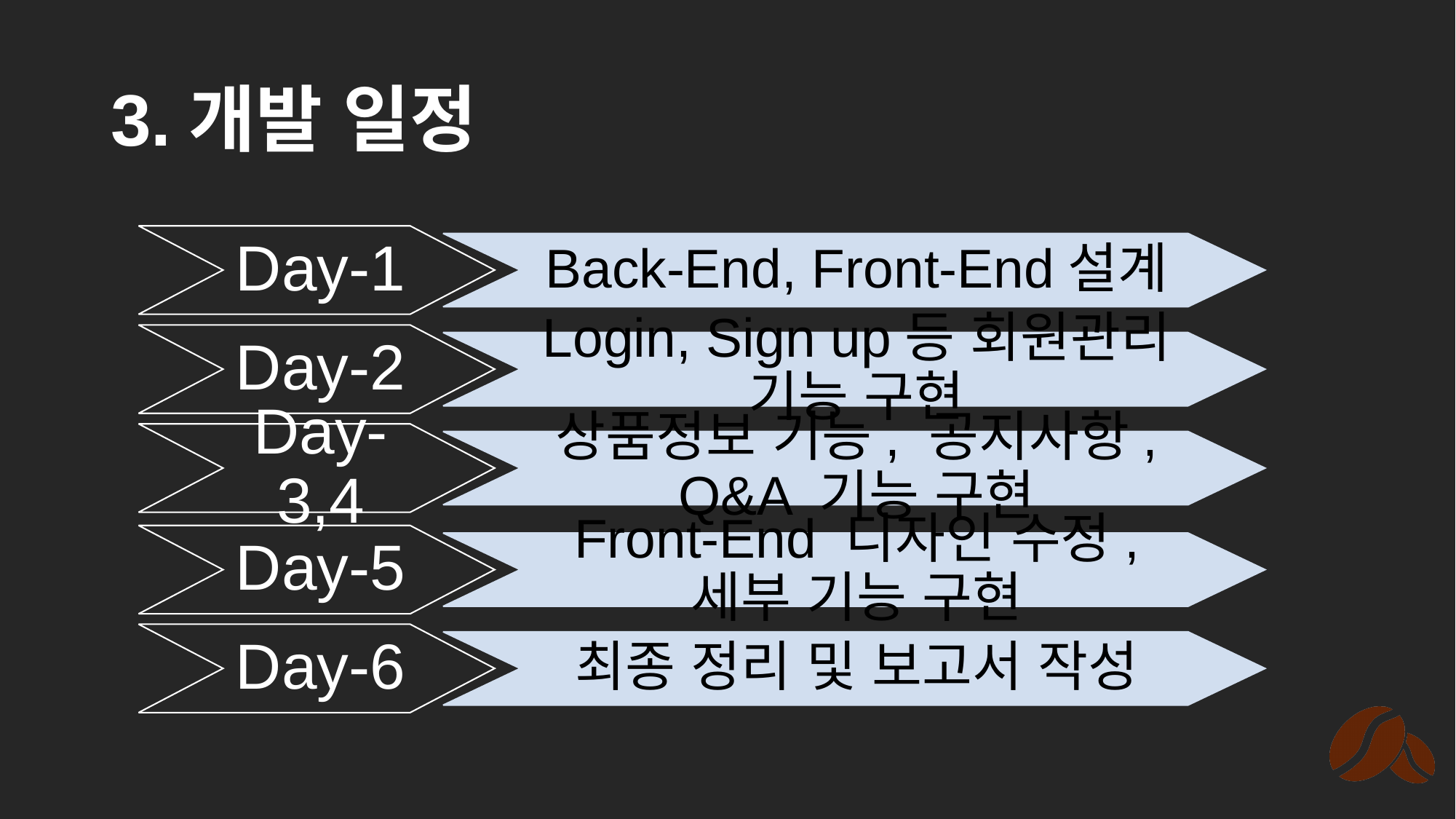

# 3.개발 일정
Day-1
Back-End, Front-End설계
Day-2
Login, Sign up등 회원관리 기능 구현
Day-3,4
상품정보 기능, 공지사항, Q&A 기능 구현
Day-5
Front-End 디자인 수정, 세부 기능 구현
Day-6
최종 정리 및 보고서 작성